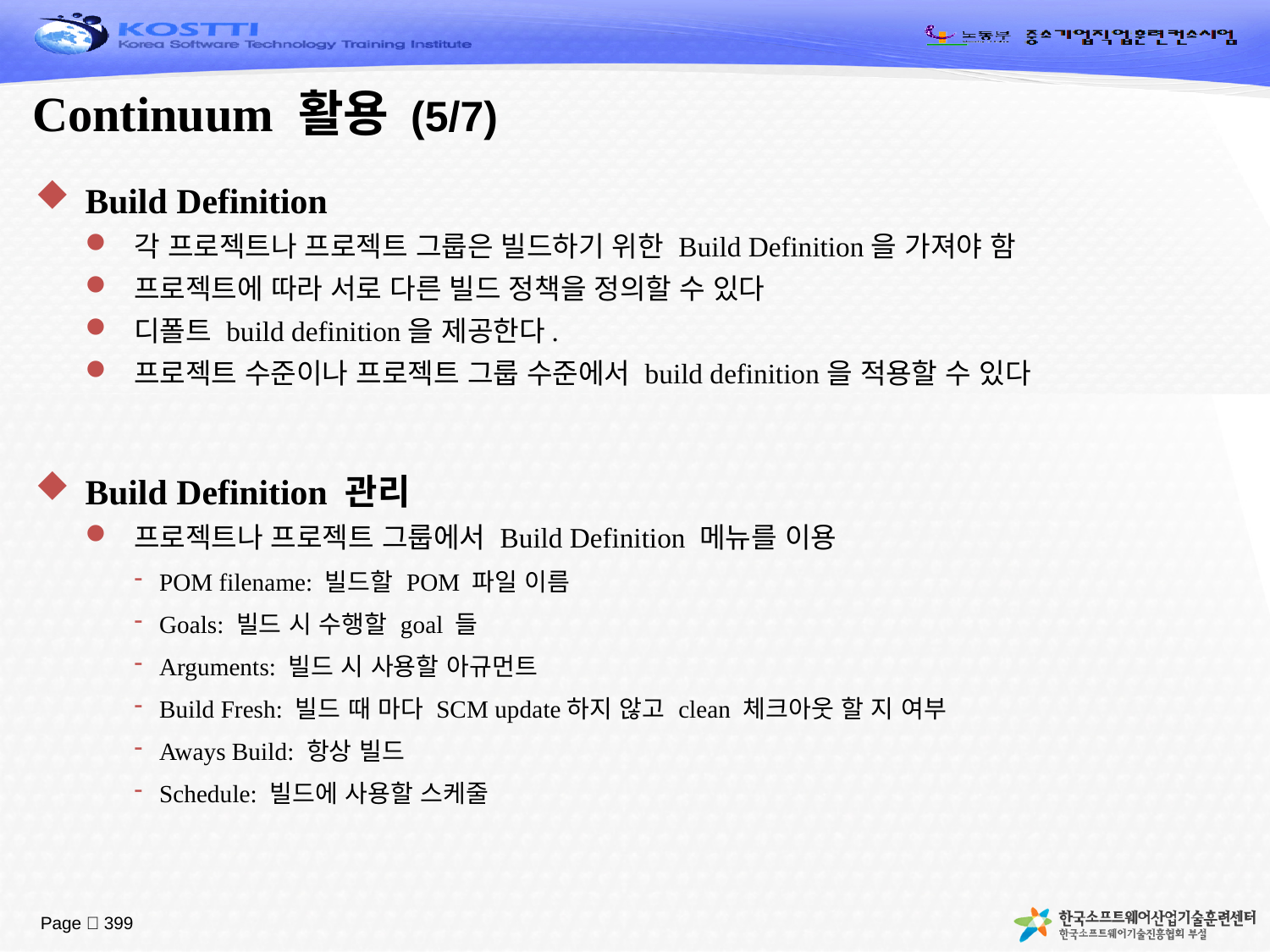

# Continuum 활용 (5/7)
Build Definition
각 프로젝트나 프로젝트 그룹은 빌드하기 위한 Build Definition을 가져야 함
프로젝트에 따라 서로 다른 빌드 정책을 정의할 수 있다
디폴트 build definition을 제공한다.
프로젝트 수준이나 프로젝트 그룹 수준에서 build definition을 적용할 수 있다

Build Definition 관리
프로젝트나 프로젝트 그룹에서 Build Definition 메뉴를 이용
POM filename: 빌드할 POM 파일 이름
Goals: 빌드 시 수행할 goal 들
Arguments: 빌드 시 사용할 아규먼트
Build Fresh: 빌드 때 마다 SCM update하지 않고 clean 체크아웃 할 지 여부
Aways Build: 항상 빌드
Schedule: 빌드에 사용할 스케줄